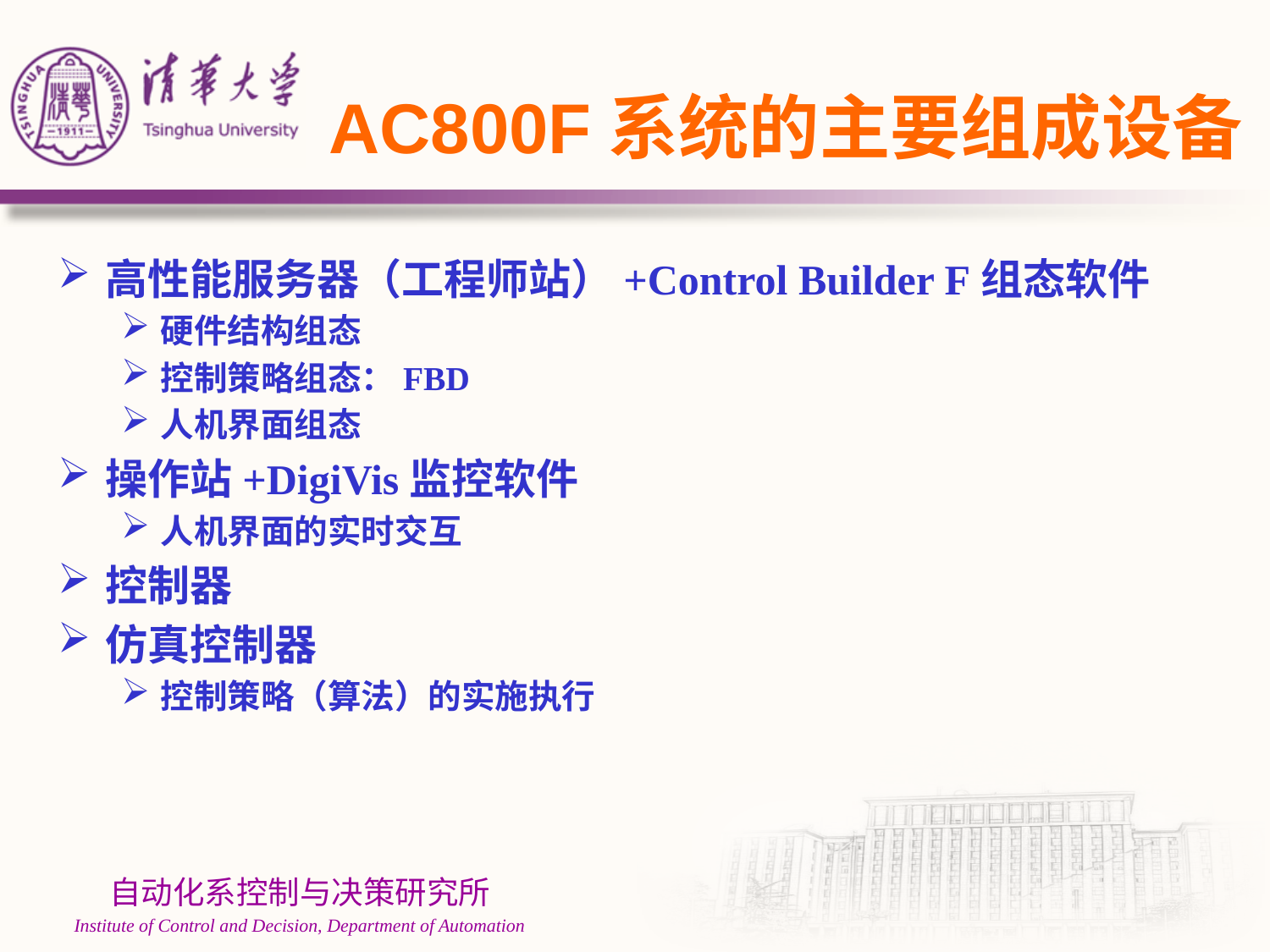

# AC800F系统的主要组成设备
高性能服务器（工程师站）+Control Builder F组态软件
硬件结构组态
控制策略组态：FBD
人机界面组态
操作站+DigiVis监控软件
人机界面的实时交互
控制器
仿真控制器
控制策略（算法）的实施执行